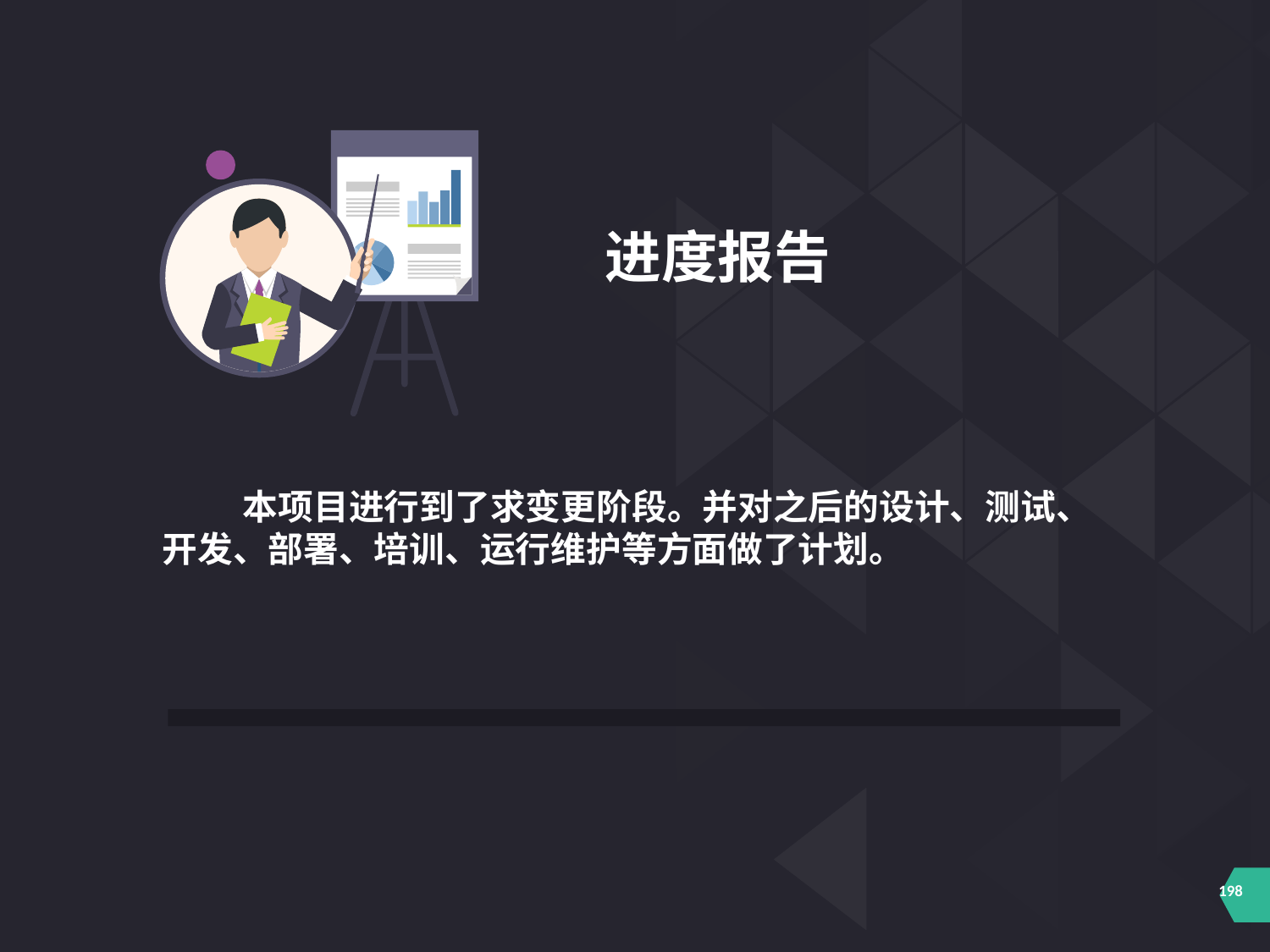

进度报告
         本项目进行到了求变更阶段。并对之后的设计、测试、开发、部署、培训、运行维护等方面做了计划。